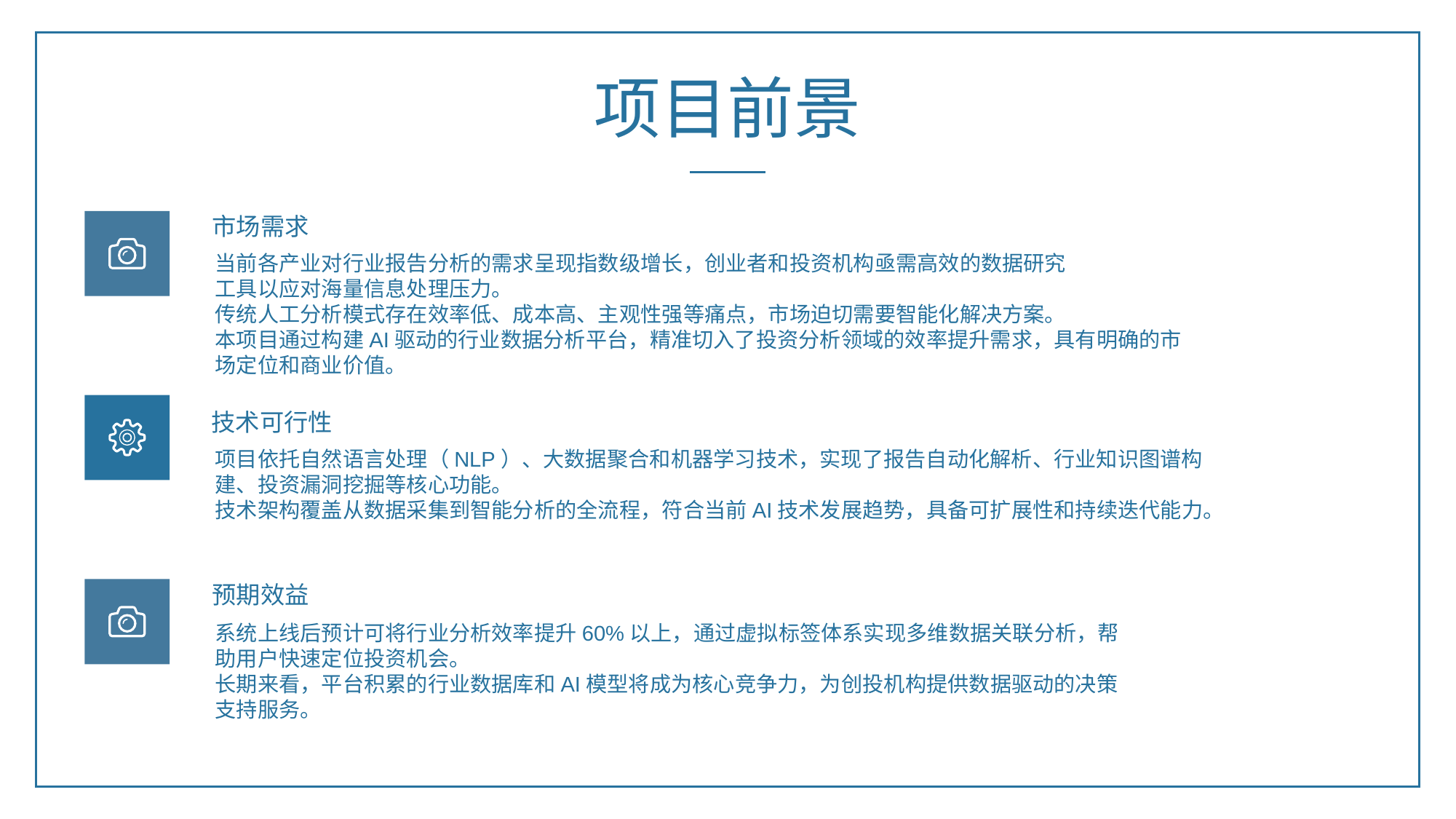

项目前景
市场需求
当前各产业对行业报告分析的需求呈现指数级增长，创业者和投资机构亟需高效的数据研究
工具以应对海量信息处理压力。
传统人工分析模式存在效率低、成本高、主观性强等痛点，市场迫切需要智能化解决方案。
本项目通过构建AI驱动的行业数据分析平台，精准切入了投资分析领域的效率提升需求，具有明确的市场定位和商业价值。

技术可行性
项目依托自然语言处理（NLP）、大数据聚合和机器学习技术，实现了报告自动化解析、行业知识图谱构建、投资漏洞挖掘等核心功能。
技术架构覆盖从数据采集到智能分析的全流程，符合当前AI技术发展趋势，具备可扩展性和持续迭代能力。
预期效益
系统上线后预计可将行业分析效率提升60%以上，通过虚拟标签体系实现多维数据关联分析，帮助用户快速定位投资机会。
长期来看，平台积累的行业数据库和AI模型将成为核心竞争力，为创投机构提供数据驱动的决策支持服务。